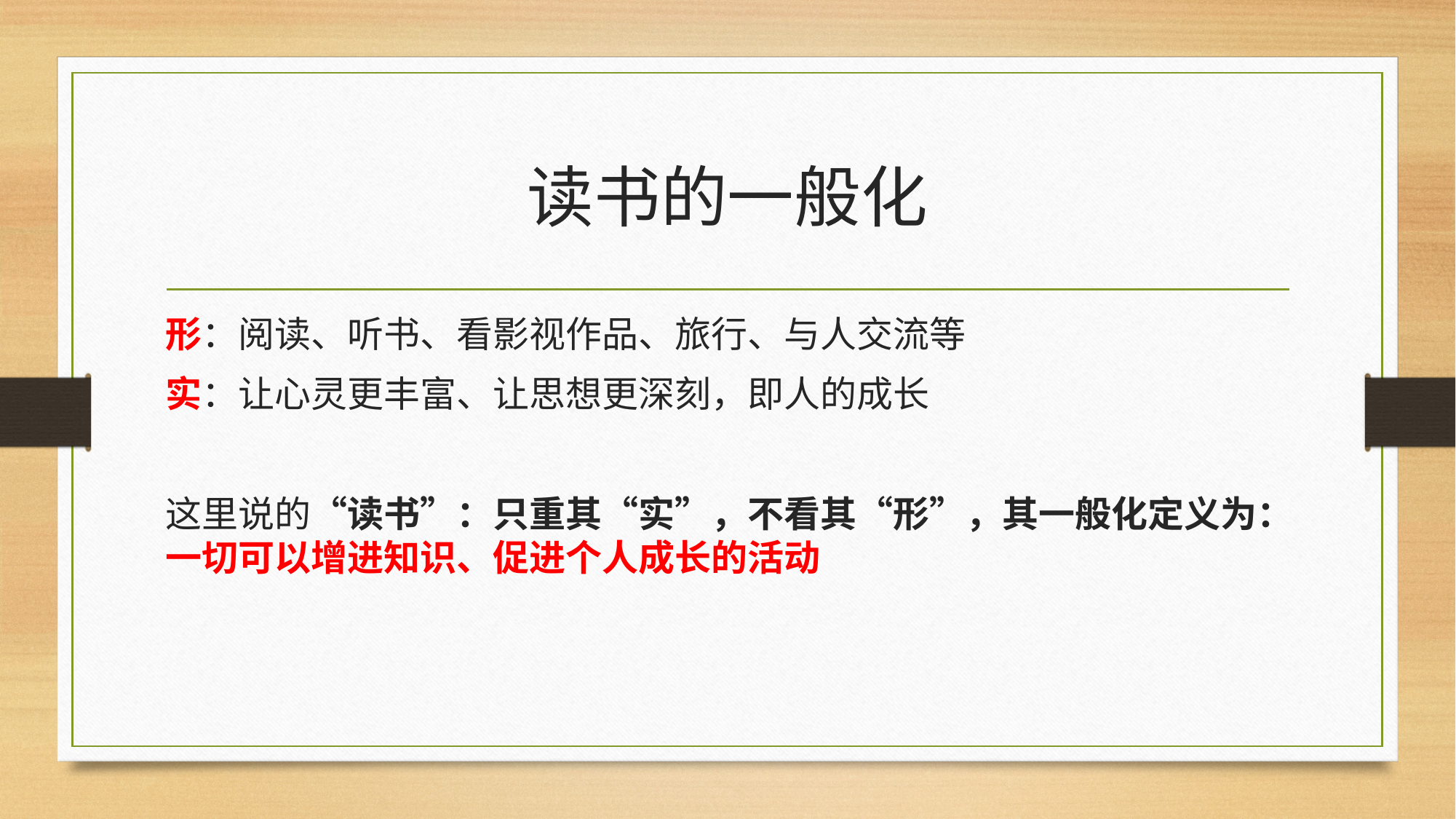

# 读书的一般化
形：阅读、听书、看影视作品、旅行、与人交流等
实：让心灵更丰富、让思想更深刻，即人的成长

这里说的“读书”：只重其“实”，不看其“形”，其一般化定义为：一切可以增进知识、促进个人成长的活动